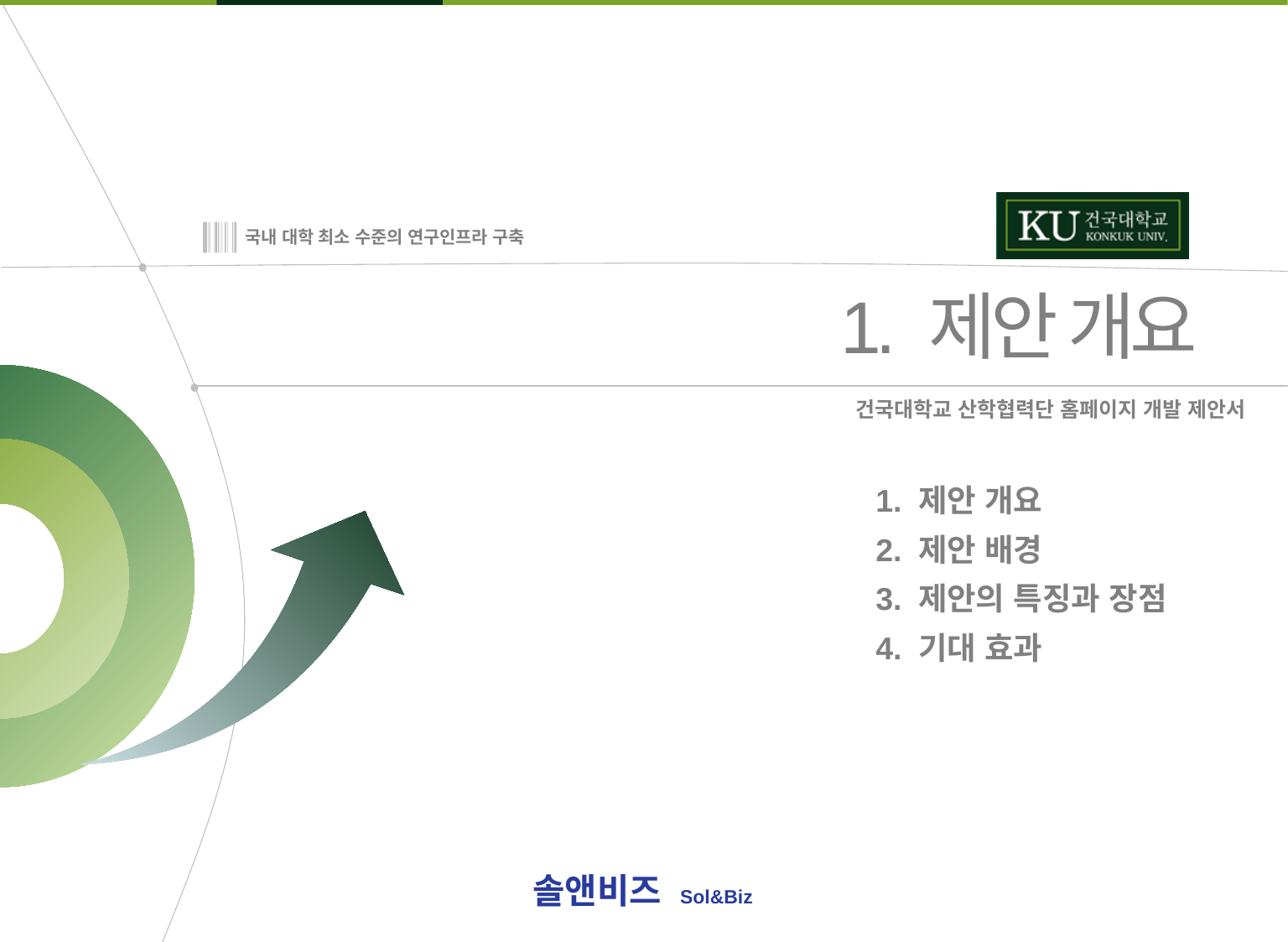

1. 제안 개요
2. 제안 배경
3. 제안의 특징과 장점
4. 기대 효과